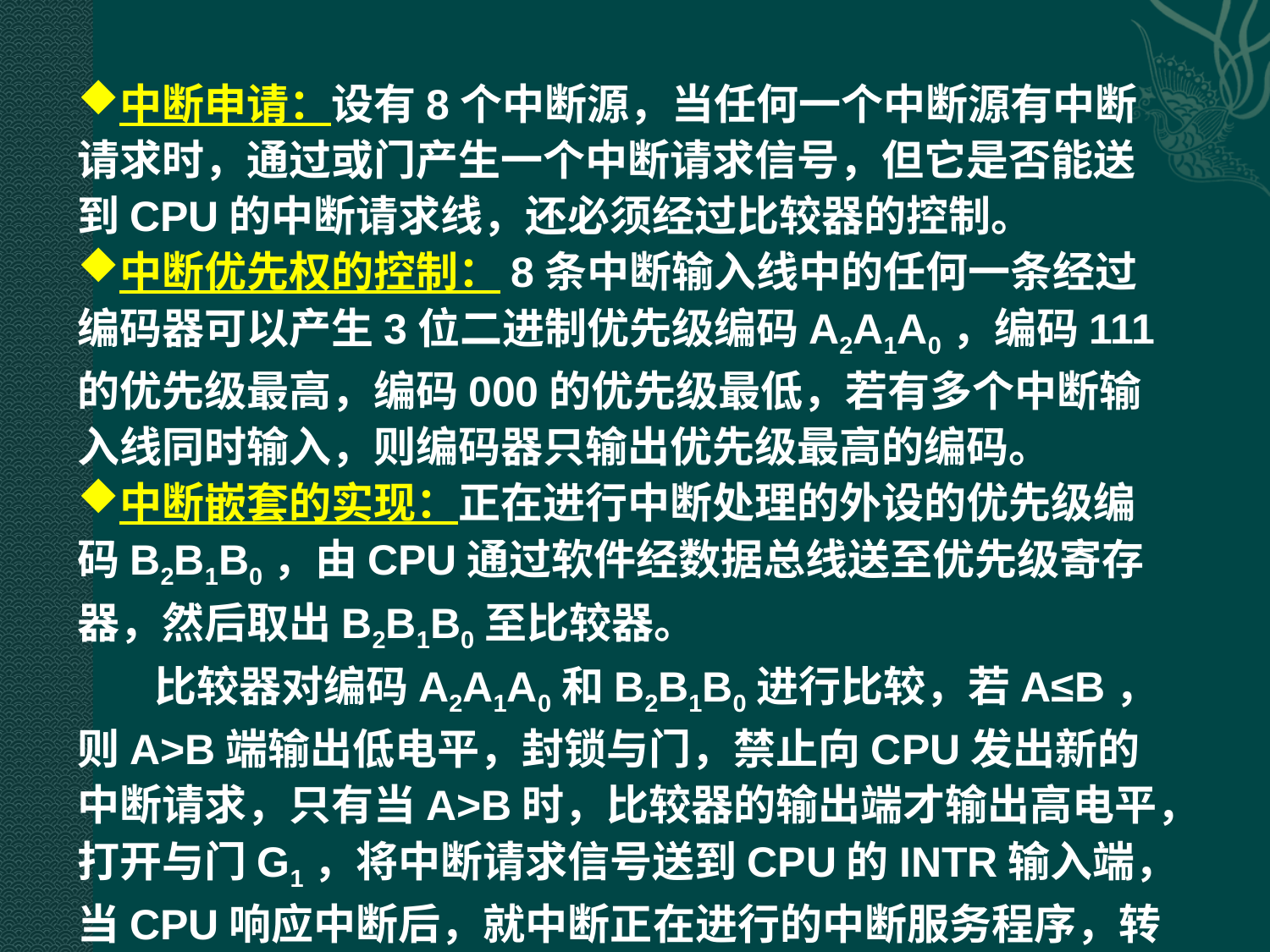

中断申请：设有8个中断源，当任何一个中断源有中断请求时，通过或门产生一个中断请求信号，但它是否能送到CPU的中断请求线，还必须经过比较器的控制。
中断优先权的控制：8条中断输入线中的任何一条经过编码器可以产生3位二进制优先级编码A2A1A0，编码111的优先级最高，编码000的优先级最低，若有多个中断输入线同时输入，则编码器只输出优先级最高的编码。
中断嵌套的实现：正在进行中断处理的外设的优先级编码B2B1B0，由CPU通过软件经数据总线送至优先级寄存器，然后取出B2B1B0至比较器。
       比较器对编码A2A1A0和B2B1B0进行比较，若A≤B，则A>B端输出低电平，封锁与门，禁止向CPU发出新的中断请求，只有当A>B时，比较器的输出端才输出高电平，打开与门G1，将中断请求信号送到CPU的INTR输入端，当CPU响应中断后，就中断正在进行的中断服务程序，转去执行优先级更高的中断服务程序